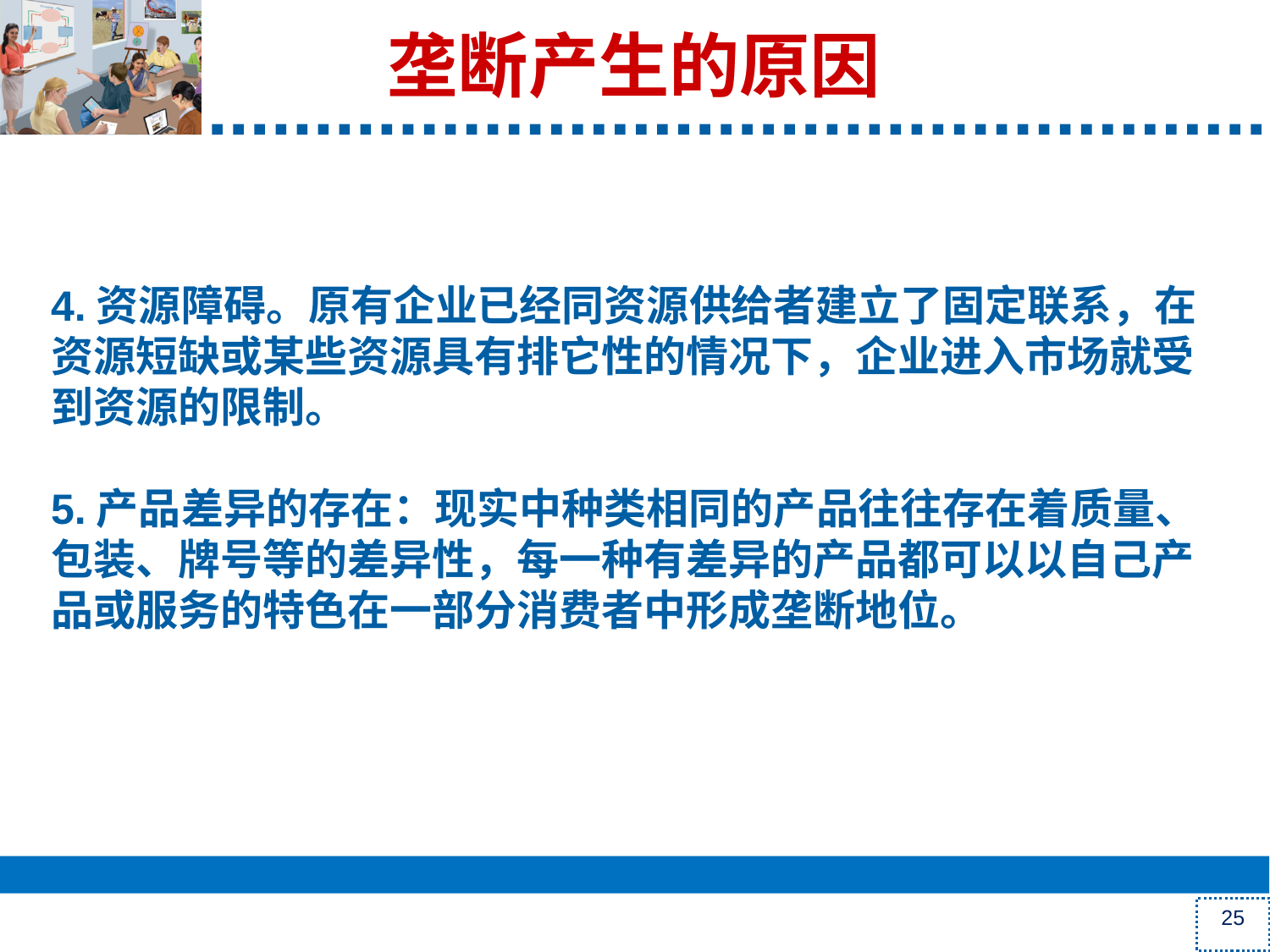

# 垄断产生的原因

4.资源障碍。原有企业已经同资源供给者建立了固定联系，在资源短缺或某些资源具有排它性的情况下，企业进入市场就受到资源的限制。

5.产品差异的存在：现实中种类相同的产品往往存在着质量、包装、牌号等的差异性，每一种有差异的产品都可以以自己产品或服务的特色在一部分消费者中形成垄断地位。

25